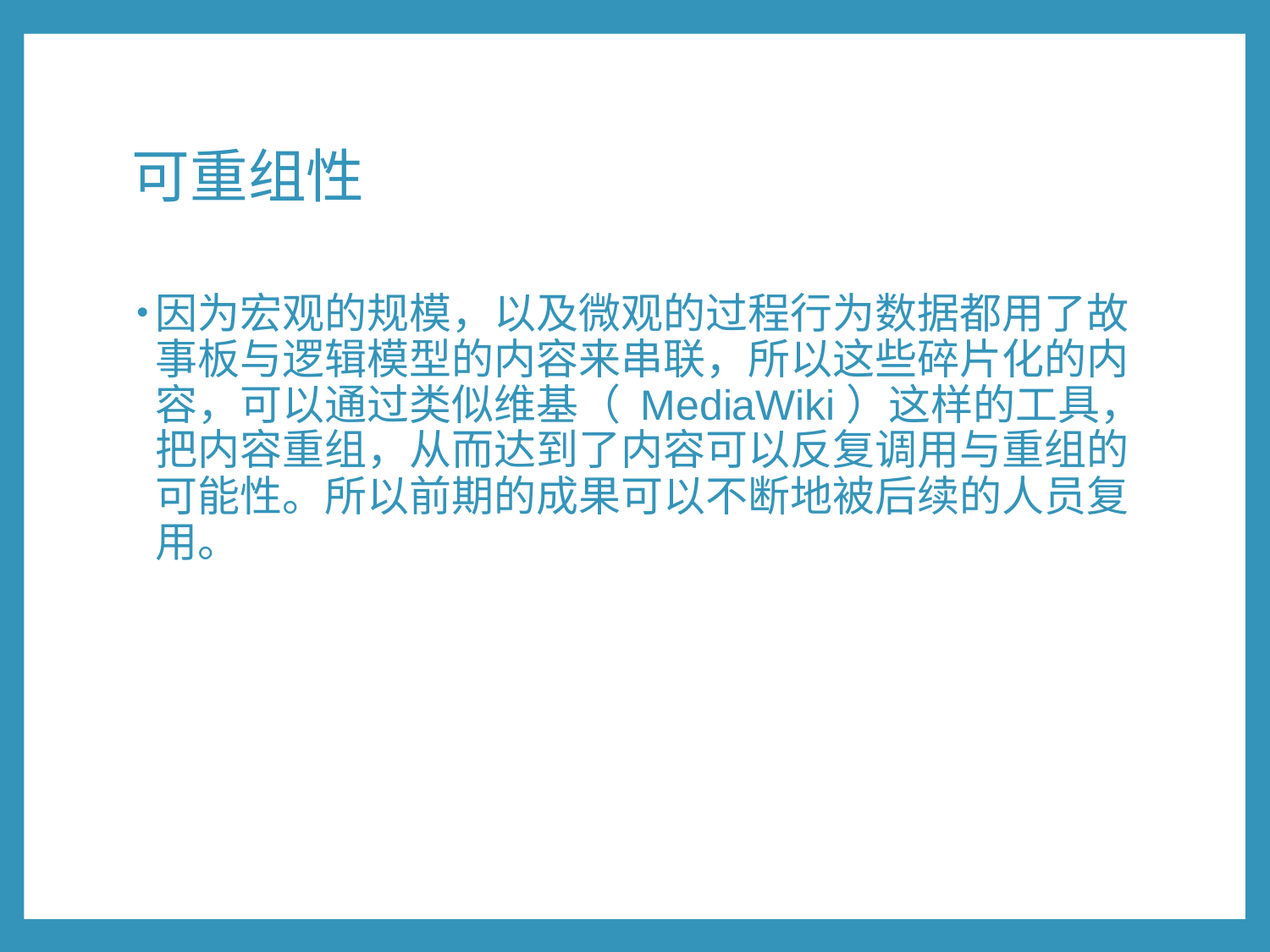

# 可重组性
因为宏观的规模，以及微观的过程行为数据都用了故事板与逻辑模型的内容来串联，所以这些碎片化的内容，可以通过类似维基（ MediaWiki）这样的工具，把内容重组，从而达到了内容可以反复调用与重组的可能性。所以前期的成果可以不断地被后续的人员复用。